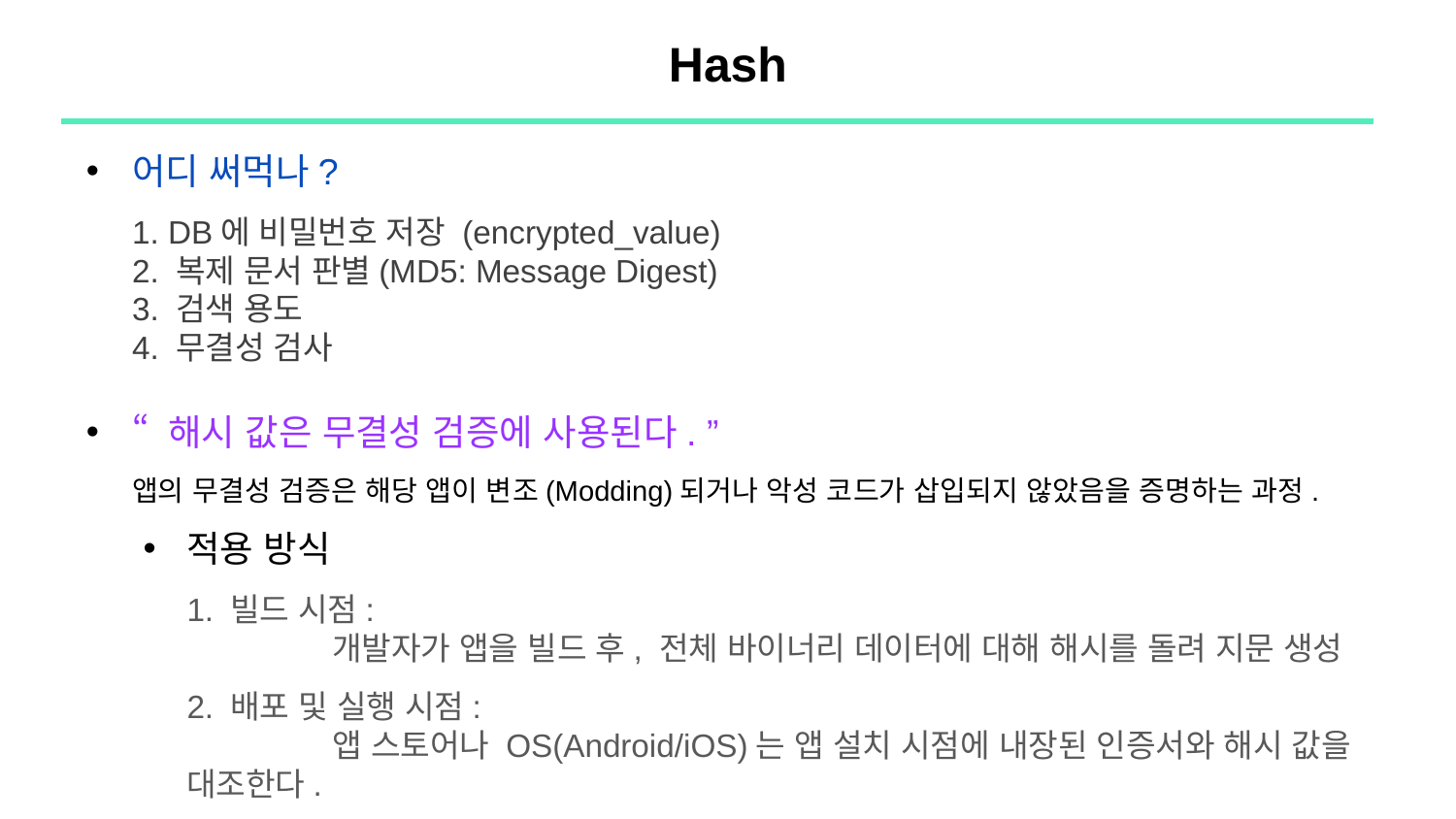

# Hash
어디 써먹나?
1. DB에 비밀번호 저장 (encrypted_value)
2. 복제 문서 판별(MD5: Message Digest)
3. 검색 용도
4. 무결성 검사

“ 해시 값은 무결성 검증에 사용된다. ”
앱의 무결성 검증은 해당 앱이 변조(Modding)되거나 악성 코드가 삽입되지 않았음을 증명하는 과정.

적용 방식
1. 빌드 시점:
	개발자가 앱을 빌드 후, 전체 바이너리 데이터에 대해 해시를 돌려 지문 생성
2. 배포 및 실행 시점:
	앱 스토어나 OS(Android/iOS)는 앱 설치 시점에 내장된 인증서와 해시 값을 대조한다.